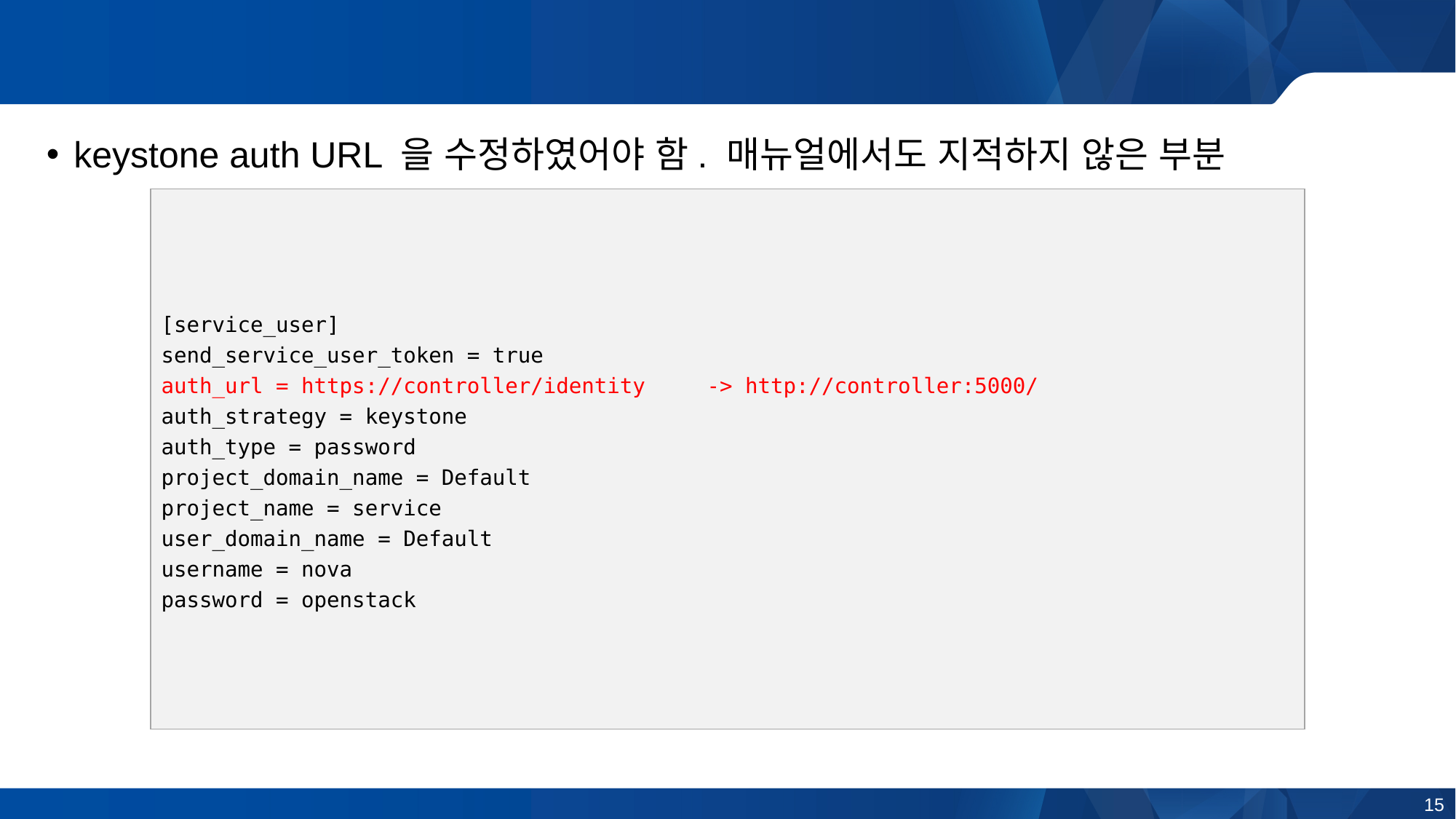

#
keystone auth URL 을 수정하였어야 함. 매뉴얼에서도 지적하지 않은 부분
[service_user]
send_service_user_token = true
auth_url = https://controller/identity	-> http://controller:5000/
auth_strategy = keystone
auth_type = password
project_domain_name = Default
project_name = service
user_domain_name = Default
username = nova
password = openstack
15